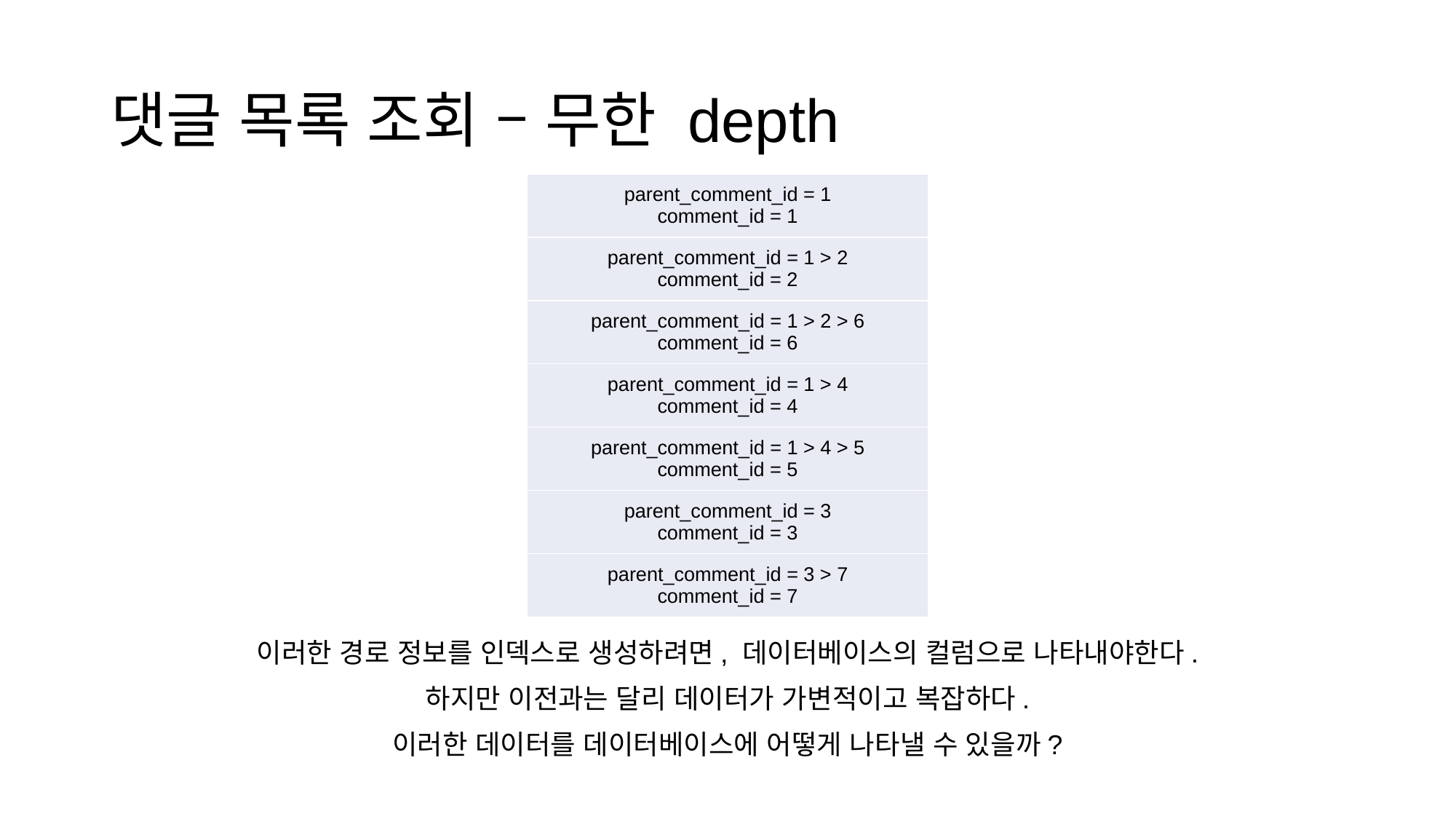

# 댓글 목록 조회 – 무한 depth
| parent\_comment\_id = 1 comment\_id = 1 |
| --- |
| parent\_comment\_id = 1 > 2 comment\_id = 2 |
| parent\_comment\_id = 1 > 2 > 6 comment\_id = 6 |
| parent\_comment\_id = 1 > 4 comment\_id = 4 |
| parent\_comment\_id = 1 > 4 > 5 comment\_id = 5 |
| parent\_comment\_id = 3 comment\_id = 3 |
| parent\_comment\_id = 3 > 7 comment\_id = 7 |
이러한 경로 정보를 인덱스로 생성하려면, 데이터베이스의 컬럼으로 나타내야한다.
하지만 이전과는 달리 데이터가 가변적이고 복잡하다.
이러한 데이터를 데이터베이스에 어떻게 나타낼 수 있을까?